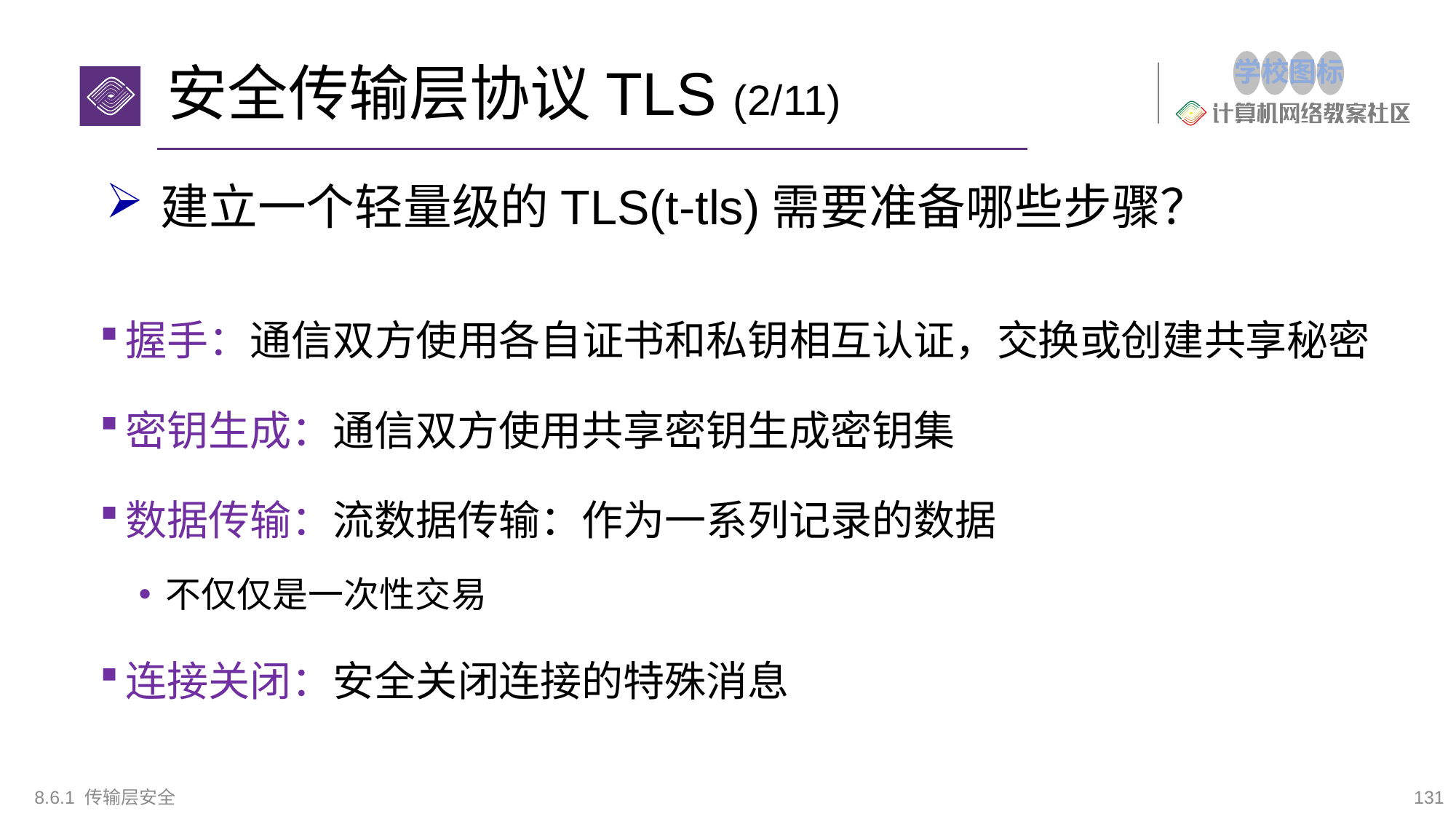

# 安全传输层协议TLS (2/11)
建立一个轻量级的TLS(t-tls)需要准备哪些步骤？
握手：通信双方使用各自证书和私钥相互认证，交换或创建共享秘密
密钥生成：通信双方使用共享密钥生成密钥集
数据传输：流数据传输：作为一系列记录的数据
不仅仅是一次性交易
连接关闭：安全关闭连接的特殊消息
131
8.6.1 传输层安全